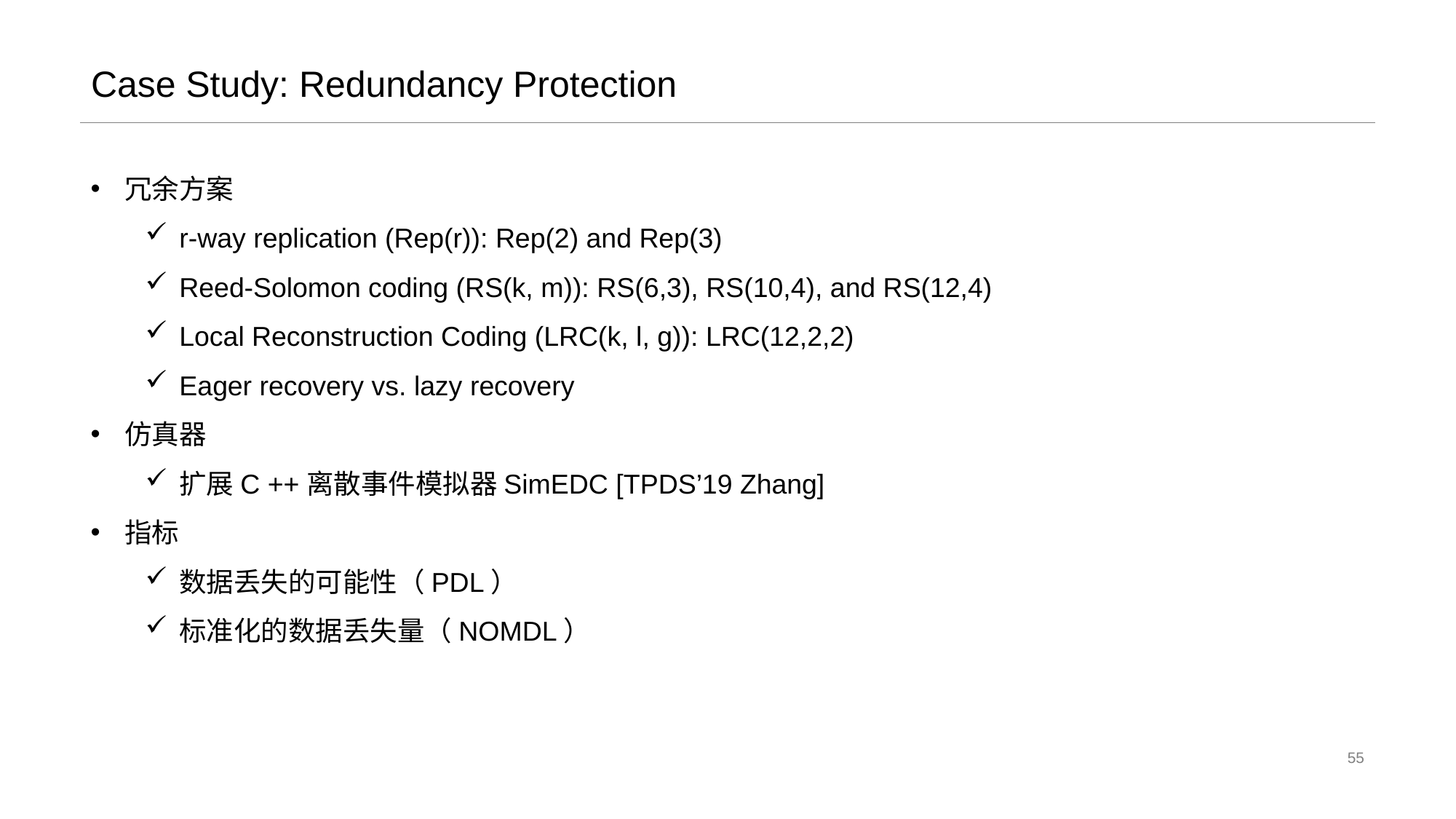

# Case Study: Redundancy Protection
冗余方案
r-way replication (Rep(r)): Rep(2) and Rep(3)
Reed-Solomon coding (RS(k, m)): RS(6,3), RS(10,4), and RS(12,4)
Local Reconstruction Coding (LRC(k, l, g)): LRC(12,2,2)
Eager recovery vs. lazy recovery
仿真器
扩展C ++离散事件模拟器SimEDC [TPDS’19 Zhang]
指标
数据丢失的可能性（PDL）
标准化的数据丢失量（NOMDL）
55